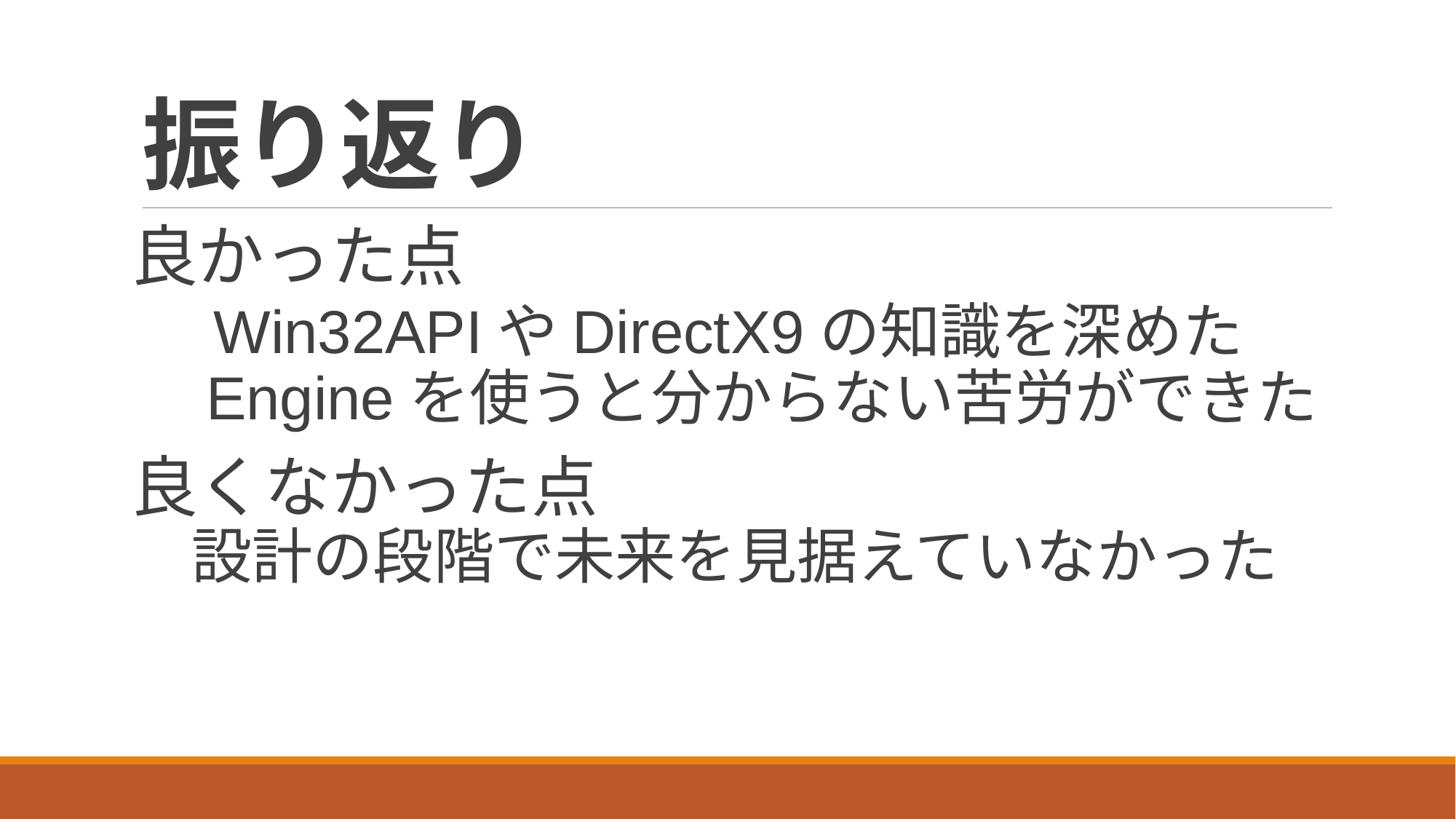

# 振り返り
良かった点
　Win32APIやDirectX9の知識を深めた
　Engineを使うと分からない苦労ができた
良くなかった点
　設計の段階で未来を見据えていなかった